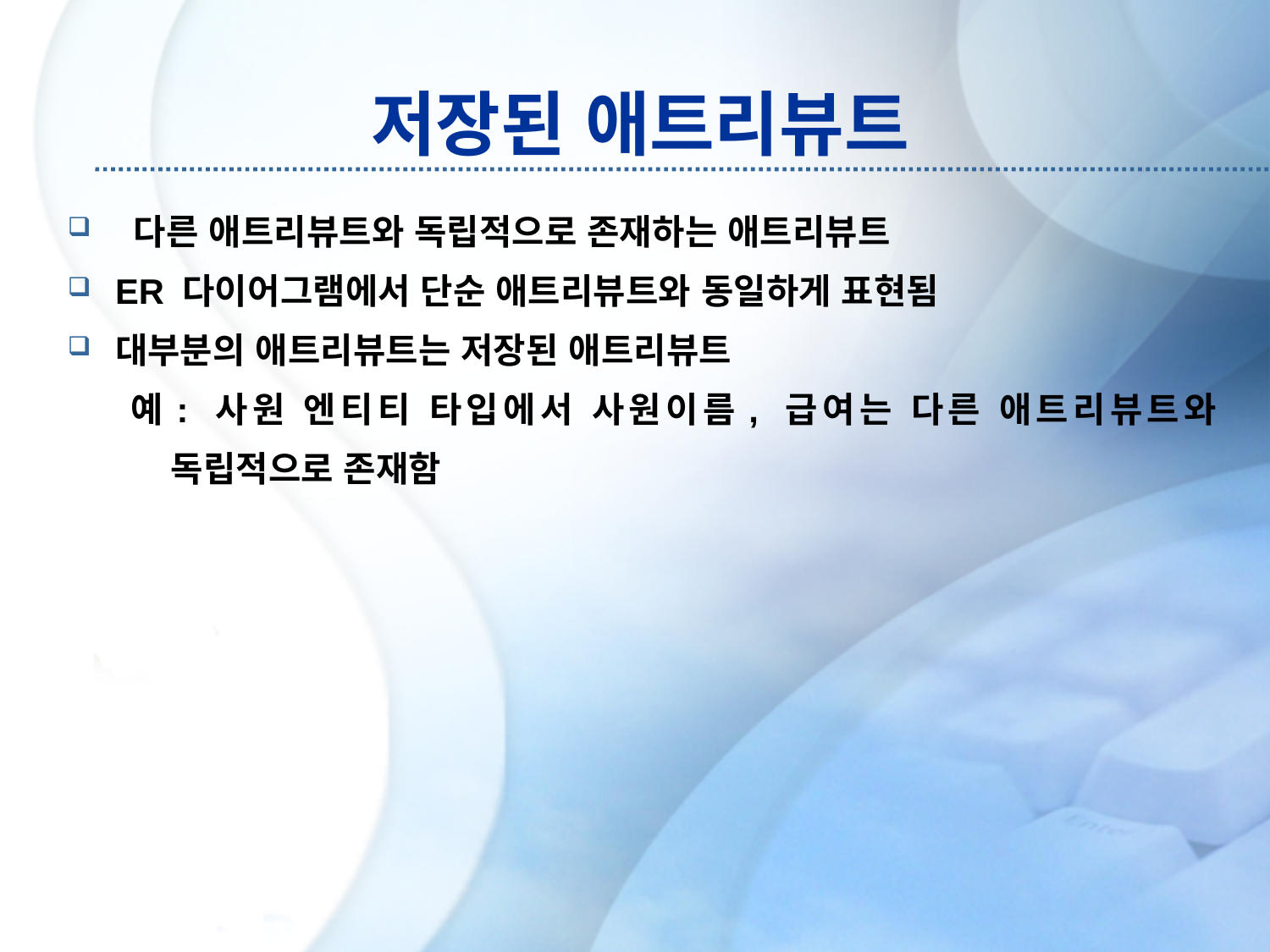

# 저장된 애트리뷰트
 다른 애트리뷰트와 독립적으로 존재하는 애트리뷰트
ER 다이어그램에서 단순 애트리뷰트와 동일하게 표현됨
대부분의 애트리뷰트는 저장된 애트리뷰트
예: 사원 엔티티 타입에서 사원이름, 급여는 다른 애트리뷰트와 독립적으로 존재함